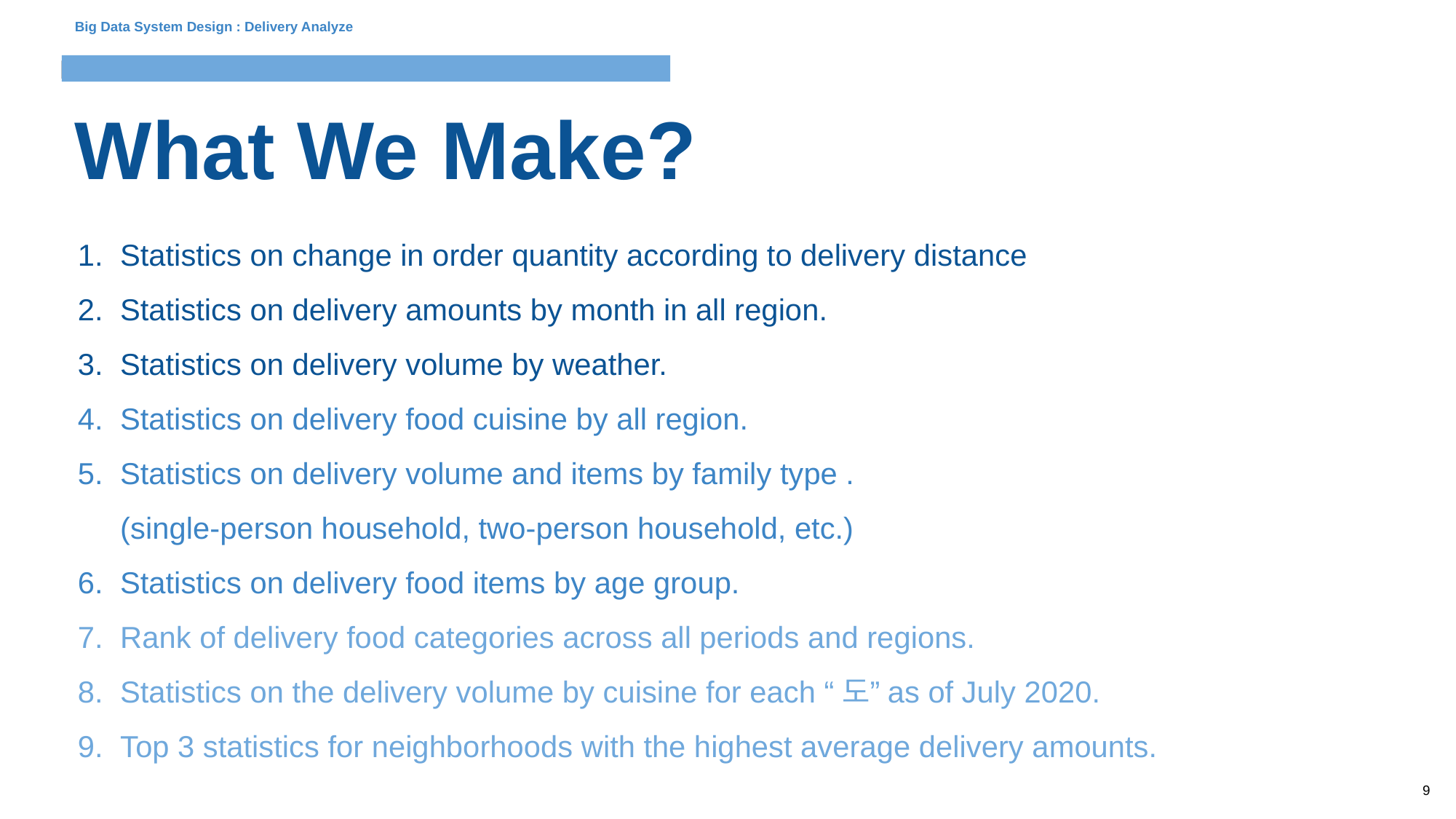

Big Data System Design : Delivery Analyze

# What We Make?
Statistics on change in order quantity according to delivery distance
Statistics on delivery amounts by month in all region.
Statistics on delivery volume by weather.
Statistics on delivery food cuisine by all region.
Statistics on delivery volume and items by family type .
(single-person household, two-person household, etc.)
Statistics on delivery food items by age group.
Rank of delivery food categories across all periods and regions.
Statistics on the delivery volume by cuisine for each “도”as of July 2020.
Top 3 statistics for neighborhoods with the highest average delivery amounts.
9